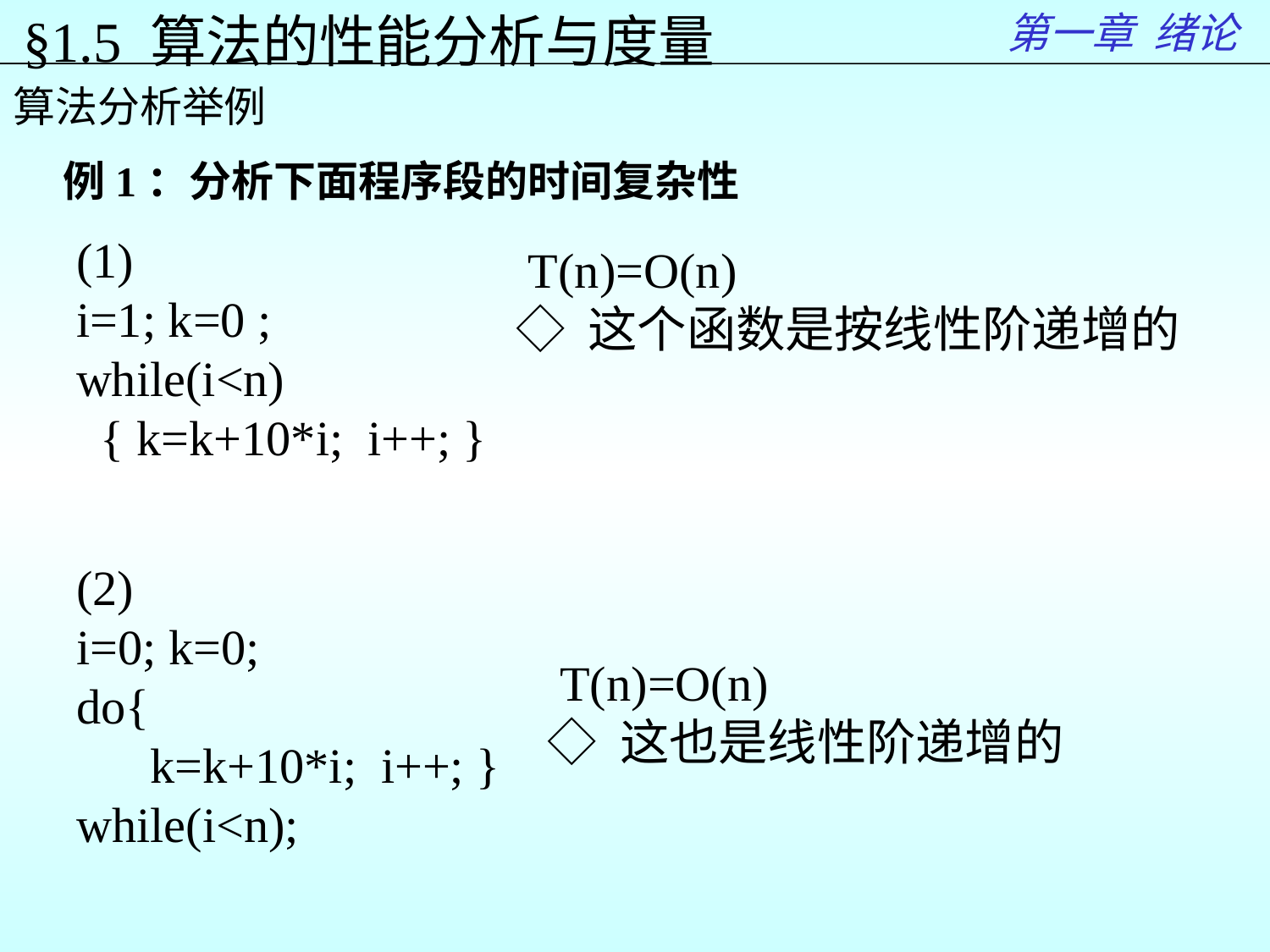

第一章  绪论

§1.5 算法的性能分析与度量
算法分析举例
  例1：分析下面程序段的时间复杂性
(1)
i=1; k=0 ;
while(i<n)
  { k=k+10*i;  i++; }
 T(n)=O(n)
◇ 这个函数是按线性阶递增的
(2)
i=0; k=0;
do{
      k=k+10*i;  i++; }
while(i<n);
 T(n)=O(n)
◇ 这也是线性阶递增的